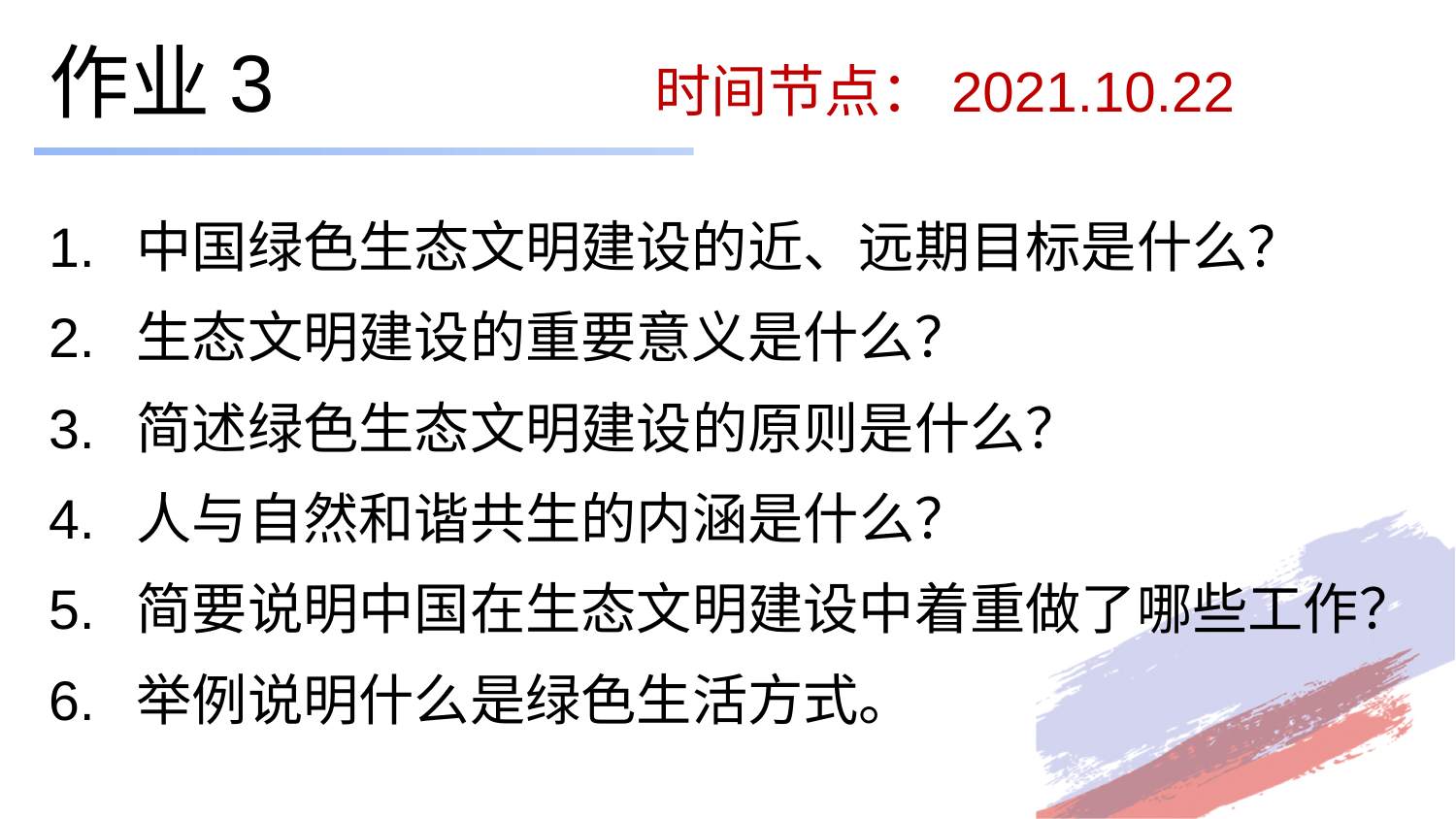

# 作业3                时间节点：2021.10.22
中国绿色生态文明建设的近、远期目标是什么？
生态文明建设的重要意义是什么？
简述绿色生态文明建设的原则是什么？
人与自然和谐共生的内涵是什么？
简要说明中国在生态文明建设中着重做了哪些工作？
举例说明什么是绿色生活方式。